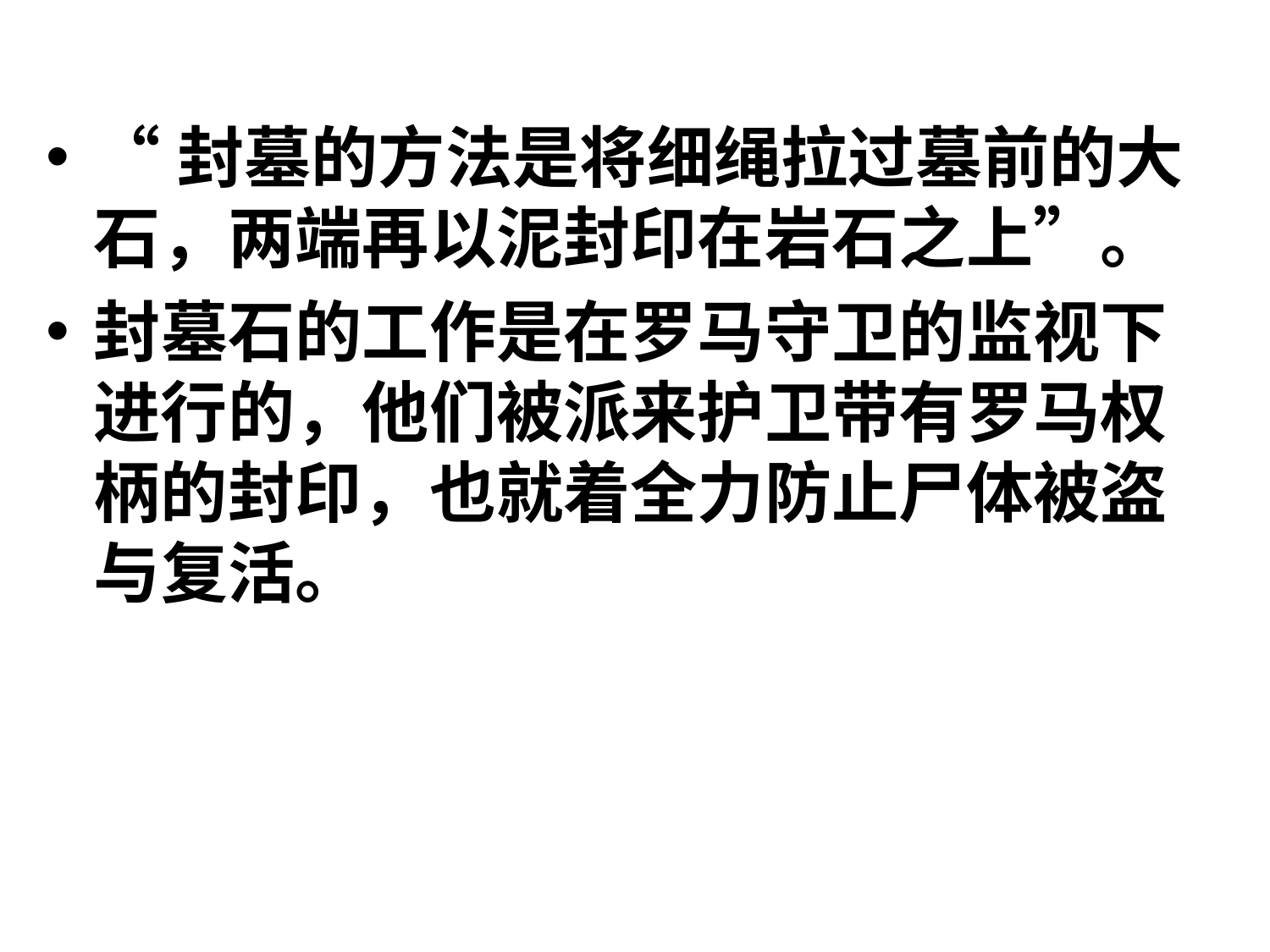

“封墓的方法是将细绳拉过墓前的大石，两端再以泥封印在岩石之上”。
封墓石的工作是在罗马守卫的监视下进行的，他们被派来护卫带有罗马权柄的封印，也就着全力防止尸体被盗与复活。